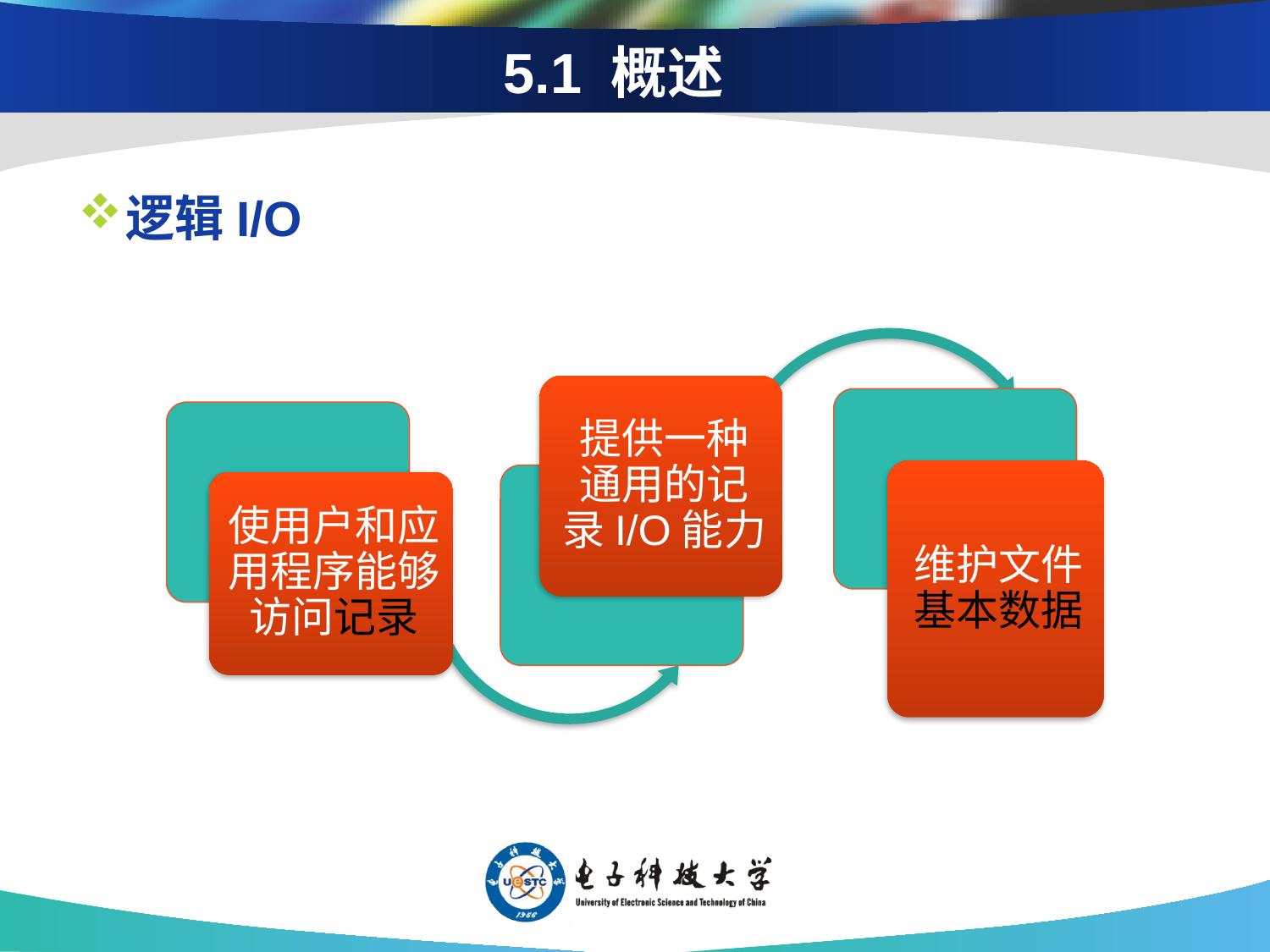

# 5.1 概述
逻辑I/O
使用户和应用程序能够访问记录
提供一种通用的记录I/O能力
维护文件基本数据